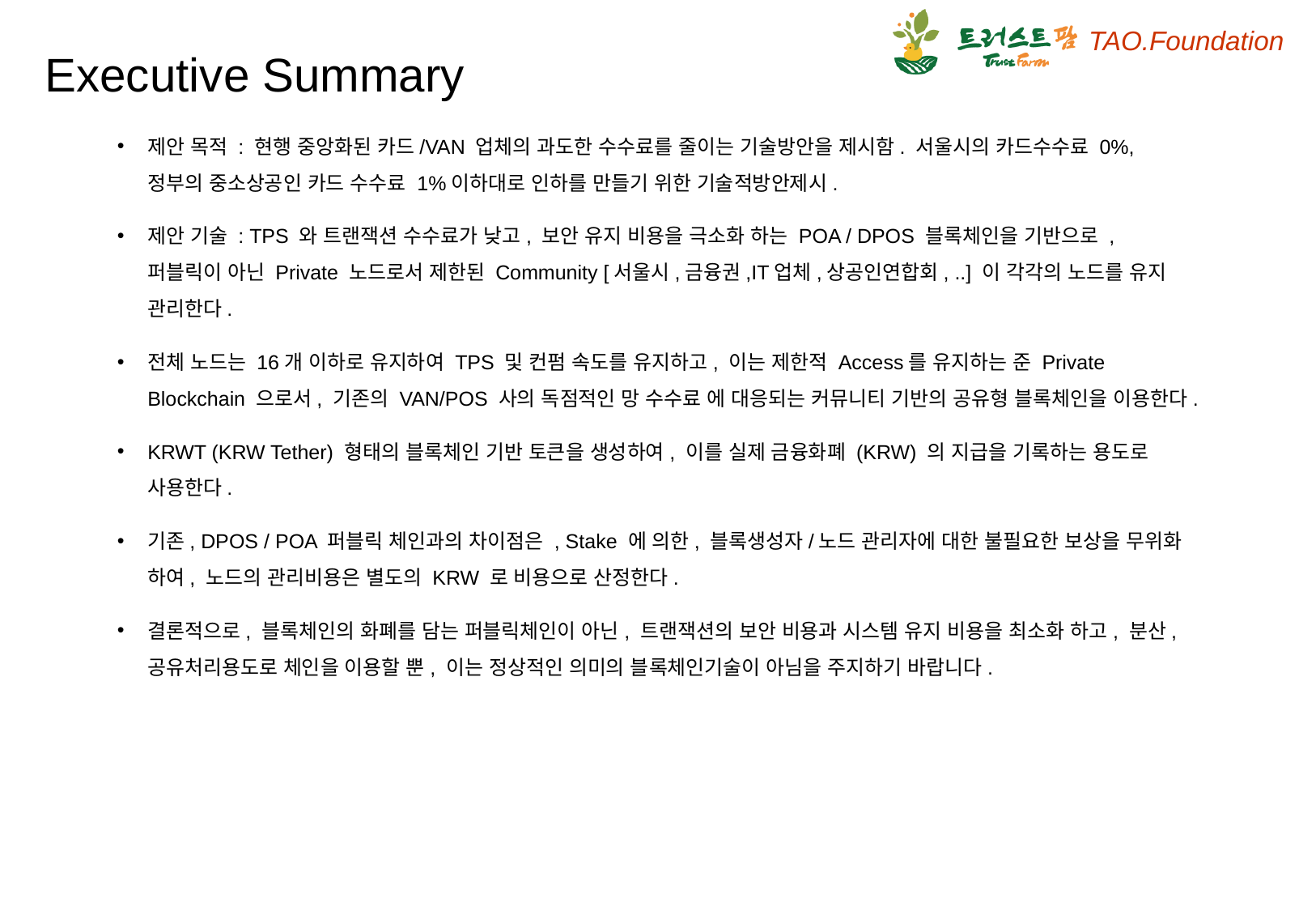

# Executive Summary
제안 목적 : 현행 중앙화된 카드/VAN 업체의 과도한 수수료를 줄이는 기술방안을 제시함. 서울시의 카드수수료 0%, 정부의 중소상공인 카드 수수료 1%이하대로 인하를 만들기 위한 기술적방안제시.
제안 기술 : TPS 와 트랜잭션 수수료가 낮고, 보안 유지 비용을 극소화 하는 POA / DPOS 블록체인을 기반으로 , 퍼블릭이 아닌 Private 노드로서 제한된 Community [서울시,금융권,IT업체,상공인연합회, ..] 이 각각의 노드를 유지 관리한다.
전체 노드는 16개 이하로 유지하여 TPS 및 컨펌 속도를 유지하고, 이는 제한적 Access를 유지하는 준 Private Blockchain 으로서, 기존의 VAN/POS 사의 독점적인 망 수수료 에 대응되는 커뮤니티 기반의 공유형 블록체인을 이용한다.
KRWT (KRW Tether) 형태의 블록체인 기반 토큰을 생성하여, 이를 실제 금융화폐 (KRW) 의 지급을 기록하는 용도로 사용한다.
기존, DPOS / POA 퍼블릭 체인과의 차이점은 , Stake 에 의한, 블록생성자/노드 관리자에 대한 불필요한 보상을 무위화 하여, 노드의 관리비용은 별도의 KRW 로 비용으로 산정한다.
결론적으로, 블록체인의 화폐를 담는 퍼블릭체인이 아닌, 트랜잭션의 보안 비용과 시스템 유지 비용을 최소화 하고, 분산,공유처리용도로 체인을 이용할 뿐, 이는 정상적인 의미의 블록체인기술이 아님을 주지하기 바랍니다.